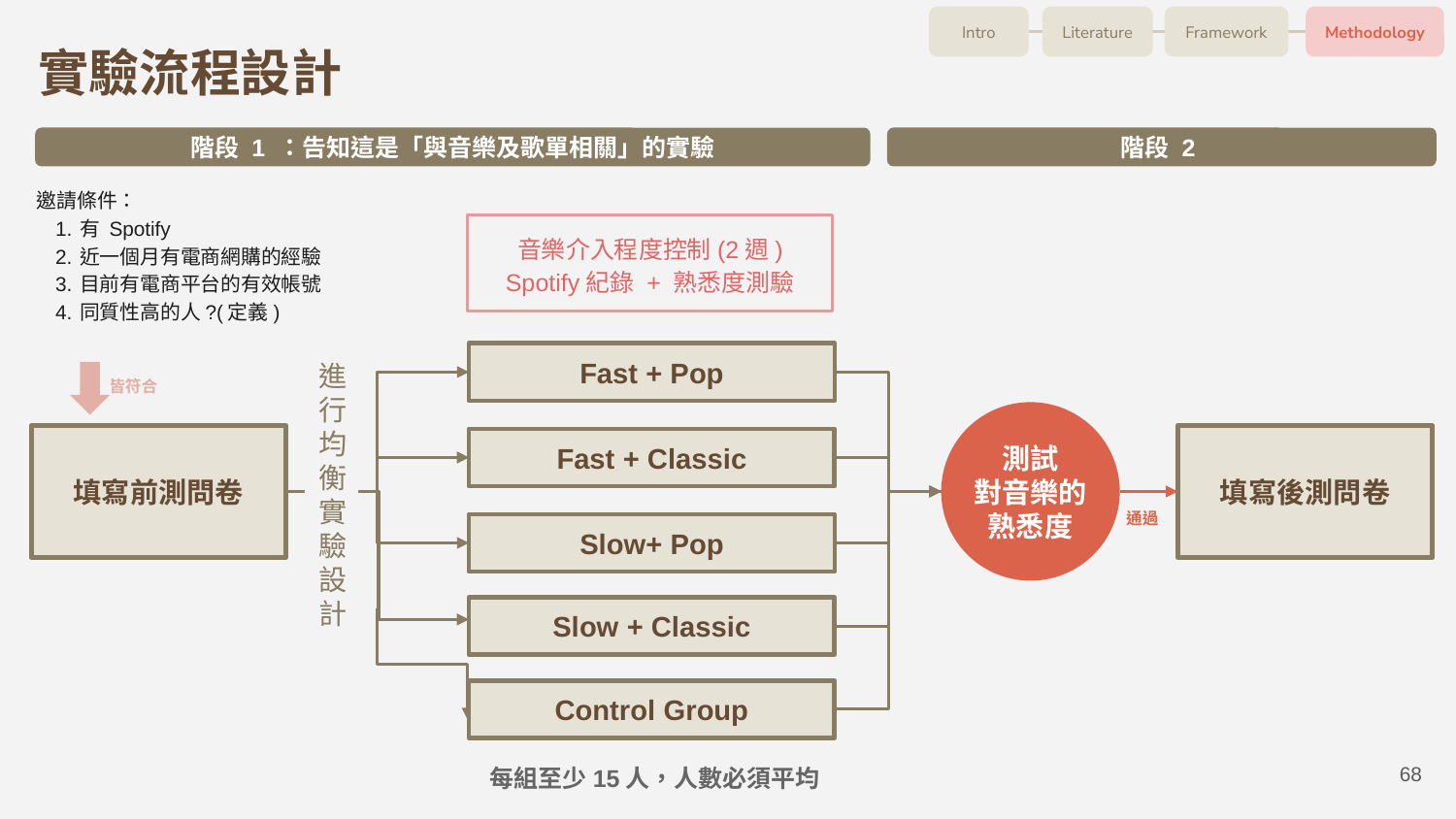

Intro
Literature
Framework
Methodology
# 實驗流程設計
階段 1 ：告知這是「與音樂及歌單相關」的實驗
階段 2
邀請條件：
有 Spotify
近一個月有電商網購的經驗
目前有電商平台的有效帳號
同質性高的人?(定義)
音樂介入程度控制(2週)
Spotify紀錄 + 熟悉度測驗
進行均衡實驗設計
Fast + Pop

皆符合
測試
對音樂的
熟悉度
填寫前測問卷
填寫後測問卷
Fast + Classic
通過
Slow+ Pop
Slow + Classic
Control Group
68
每組至少15人，人數必須平均